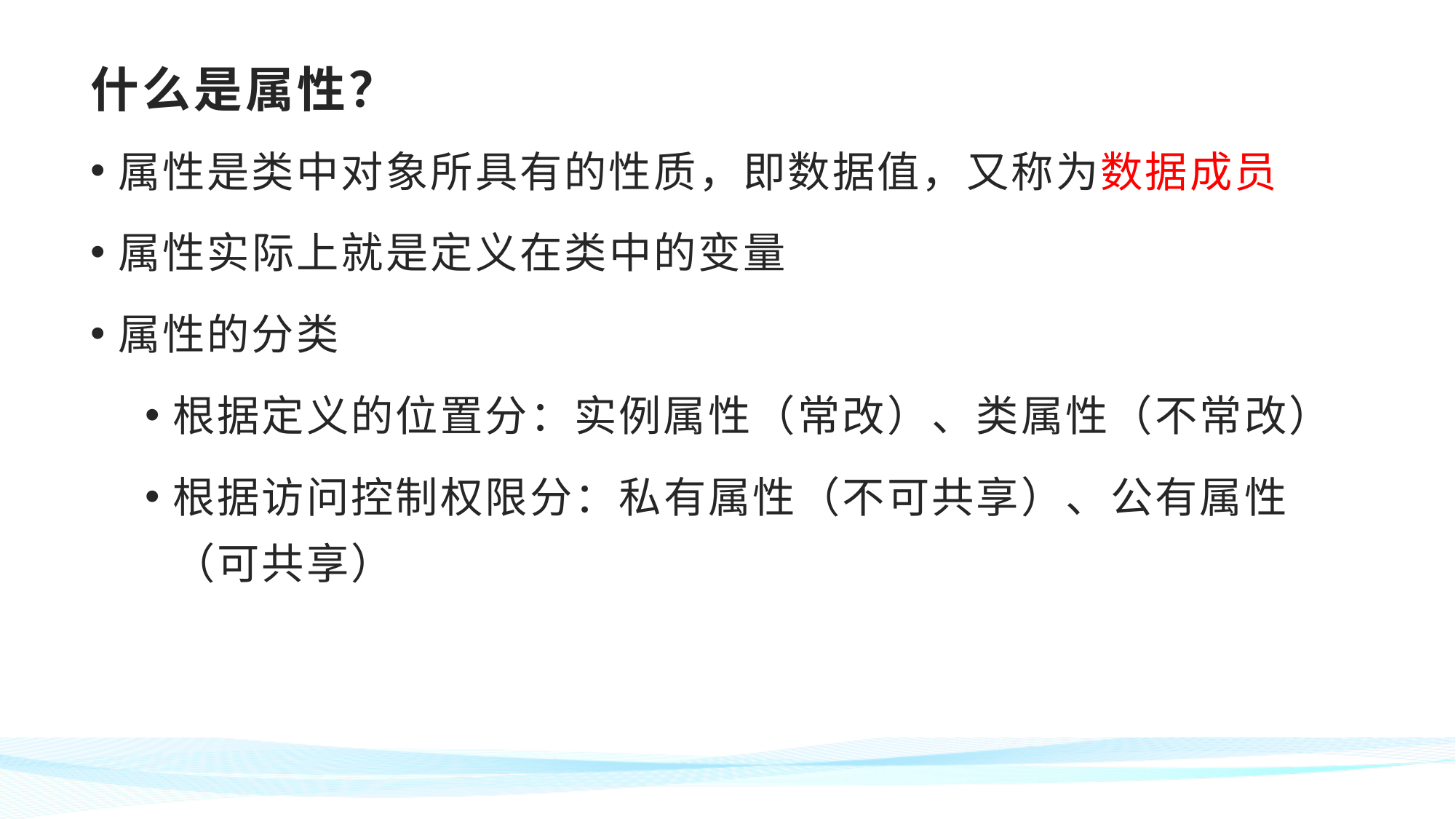

# 什么是属性？
属性是类中对象所具有的性质，即数据值，又称为数据成员
属性实际上就是定义在类中的变量
属性的分类
根据定义的位置分：实例属性（常改）、类属性（不常改）
根据访问控制权限分：私有属性（不可共享）、公有属性（可共享）